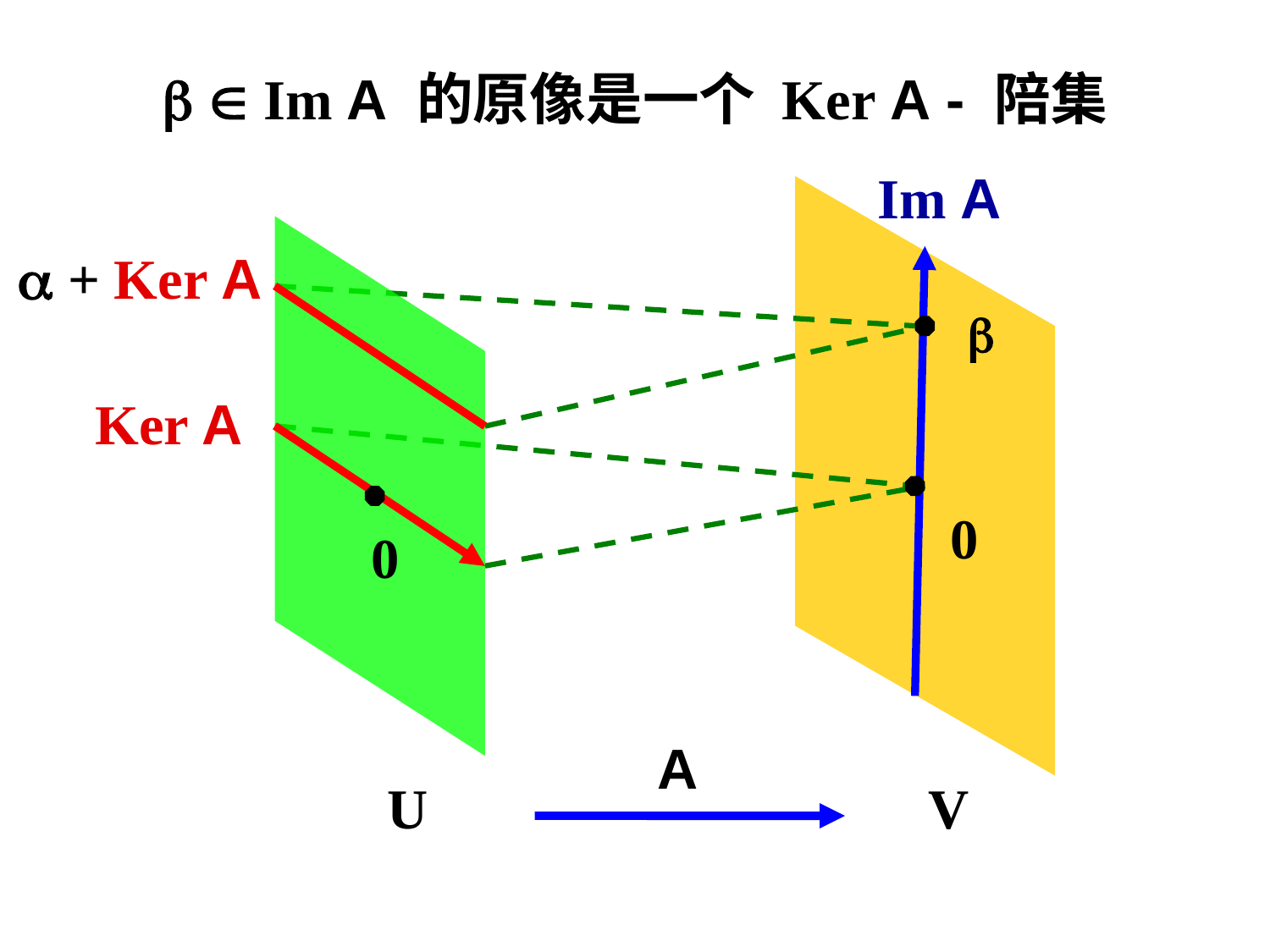

β ∈ Im A 的原像是一个 Ker A - 陪集
Im A
α + Ker A

β

Ker A

0
0
A
U
V